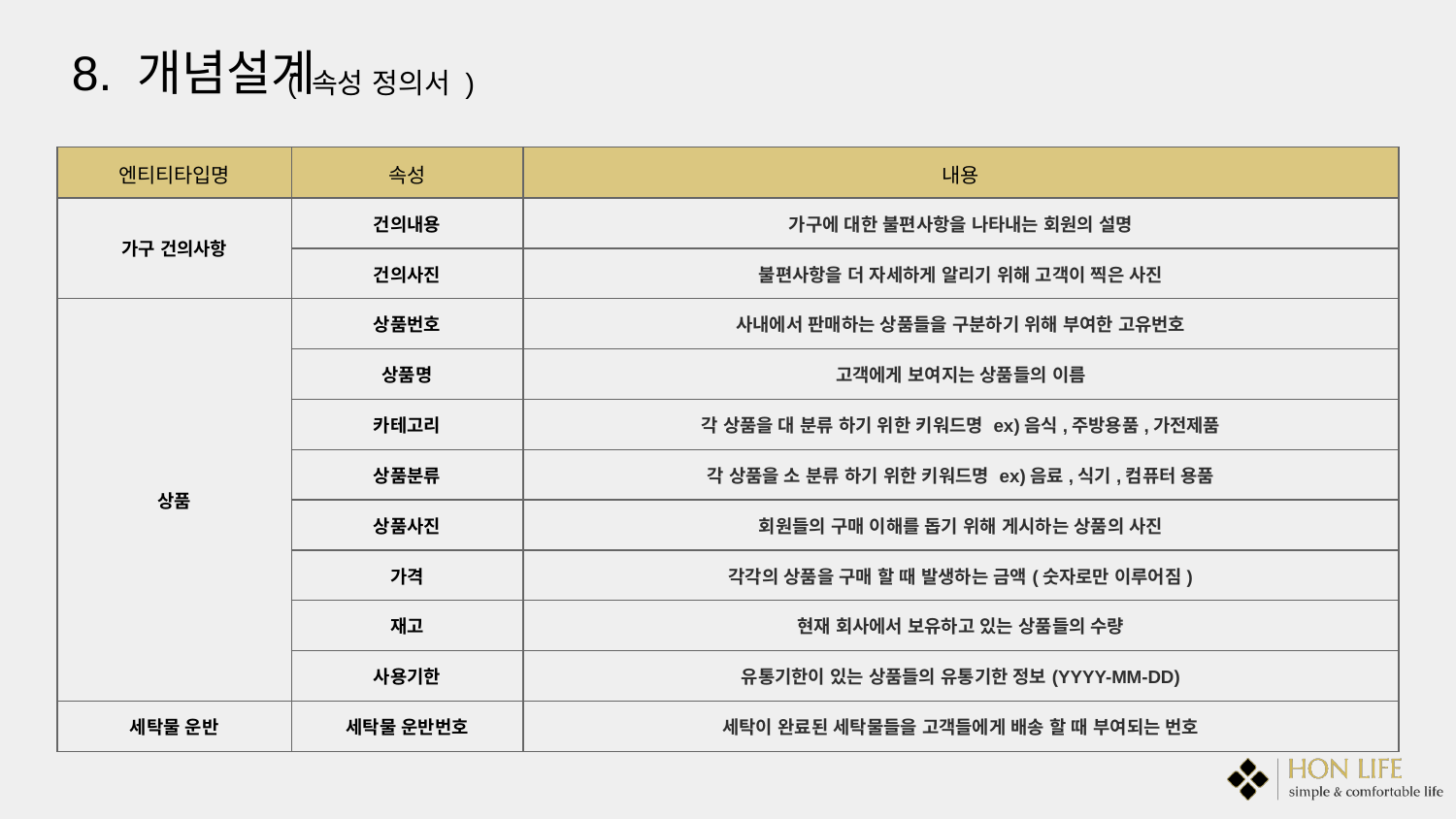

8. 개념설계
( 속성 정의서 )

| 엔티티타입명 | 속성 | 내용 |  |  |
| --- | --- | --- | --- | --- |
| 가구 건의사항 | 건의내용 | 가구에 대한 불편사항을 나타내는 회원의 설명 |  |  |
|  | 건의사진 | 불편사항을 더 자세하게 알리기 위해 고객이 찍은 사진 |  |  |
| 상품 | 상품번호 | 사내에서 판매하는 상품들을 구분하기 위해 부여한 고유번호 |  |  |
|  | 상품명 | 고객에게 보여지는 상품들의 이름 |  |  |
|  | 카테고리 | 각 상품을 대 분류 하기 위한 키워드명 ex)음식,주방용품,가전제품 |  |  |
|  | 상품분류 | 각 상품을 소 분류 하기 위한 키워드명 ex)음료,식기,컴퓨터 용품 |  |  |
|  | 상품사진 | 회원들의 구매 이해를 돕기 위해 게시하는 상품의 사진 |  |  |
|  | 가격 | 각각의 상품을 구매 할 때 발생하는 금액(숫자로만 이루어짐) |  |  |
|  | 재고 | 현재 회사에서 보유하고 있는 상품들의 수량 |  |  |
|  | 사용기한 | 유통기한이 있는 상품들의 유통기한 정보(YYYY-MM-DD) |  |  |
| 세탁물 운반 | 세탁물 운반번호 | 세탁이 완료된 세탁물들을 고객들에게 배송 할 때 부여되는 번호 |  |  |